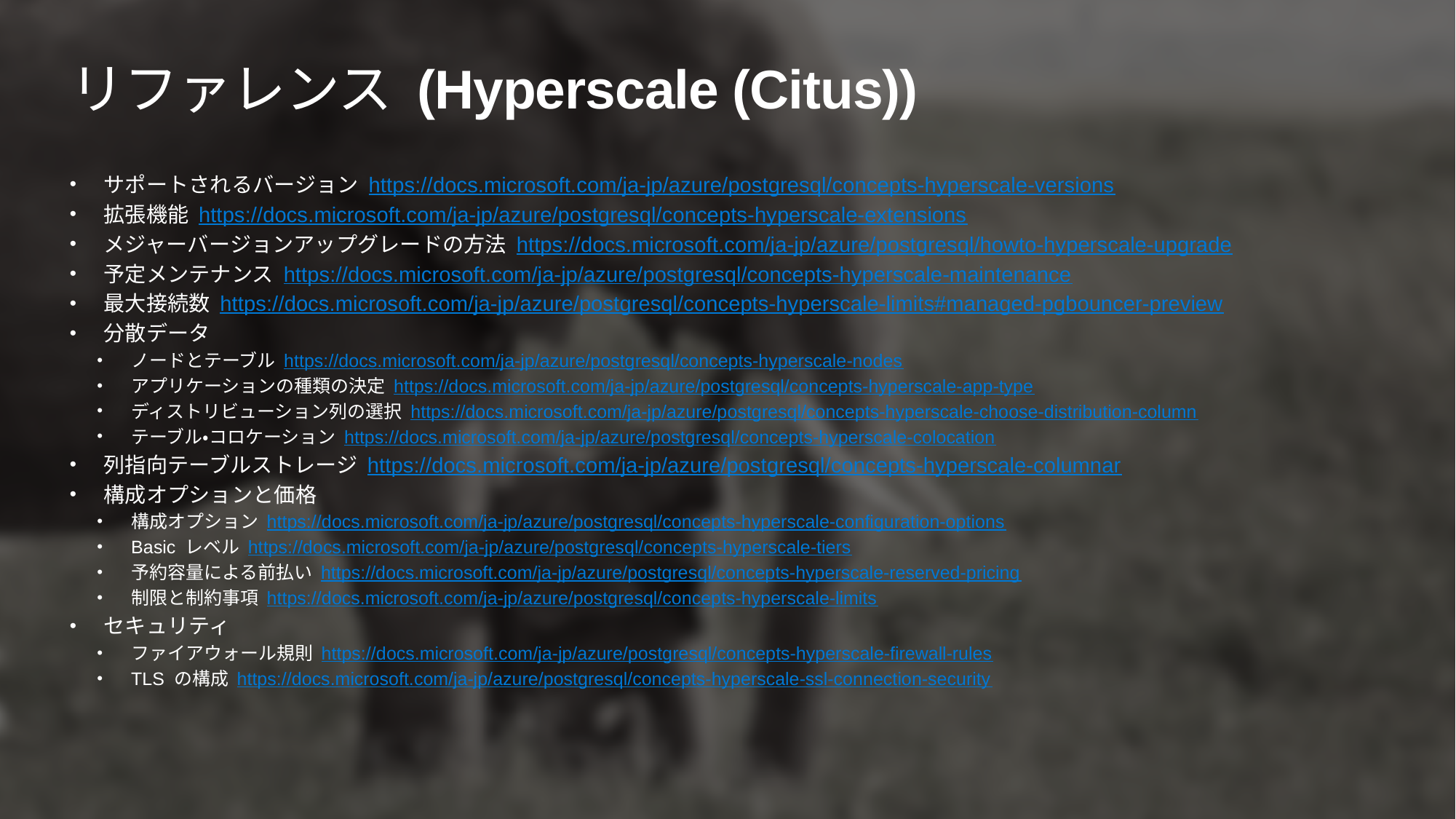

# リファレンス (Hyperscale (Citus))
サポートされるバージョン https://docs.microsoft.com/ja-jp/azure/postgresql/concepts-hyperscale-versions
拡張機能 https://docs.microsoft.com/ja-jp/azure/postgresql/concepts-hyperscale-extensions
メジャーバージョンアップグレードの方法 https://docs.microsoft.com/ja-jp/azure/postgresql/howto-hyperscale-upgrade
予定メンテナンス https://docs.microsoft.com/ja-jp/azure/postgresql/concepts-hyperscale-maintenance
最大接続数 https://docs.microsoft.com/ja-jp/azure/postgresql/concepts-hyperscale-limits#managed-pgbouncer-preview
分散データ
ノードとテーブル https://docs.microsoft.com/ja-jp/azure/postgresql/concepts-hyperscale-nodes
アプリケーションの種類の決定 https://docs.microsoft.com/ja-jp/azure/postgresql/concepts-hyperscale-app-type
ディストリビューション列の選択 https://docs.microsoft.com/ja-jp/azure/postgresql/concepts-hyperscale-choose-distribution-column
テーブル・コロケーション https://docs.microsoft.com/ja-jp/azure/postgresql/concepts-hyperscale-colocation
列指向テーブルストレージ https://docs.microsoft.com/ja-jp/azure/postgresql/concepts-hyperscale-columnar
構成オプションと価格
構成オプション https://docs.microsoft.com/ja-jp/azure/postgresql/concepts-hyperscale-configuration-options
Basic レベル https://docs.microsoft.com/ja-jp/azure/postgresql/concepts-hyperscale-tiers
予約容量による前払い https://docs.microsoft.com/ja-jp/azure/postgresql/concepts-hyperscale-reserved-pricing
制限と制約事項 https://docs.microsoft.com/ja-jp/azure/postgresql/concepts-hyperscale-limits
セキュリティ
ファイアウォール規則 https://docs.microsoft.com/ja-jp/azure/postgresql/concepts-hyperscale-firewall-rules
TLS の構成 https://docs.microsoft.com/ja-jp/azure/postgresql/concepts-hyperscale-ssl-connection-security